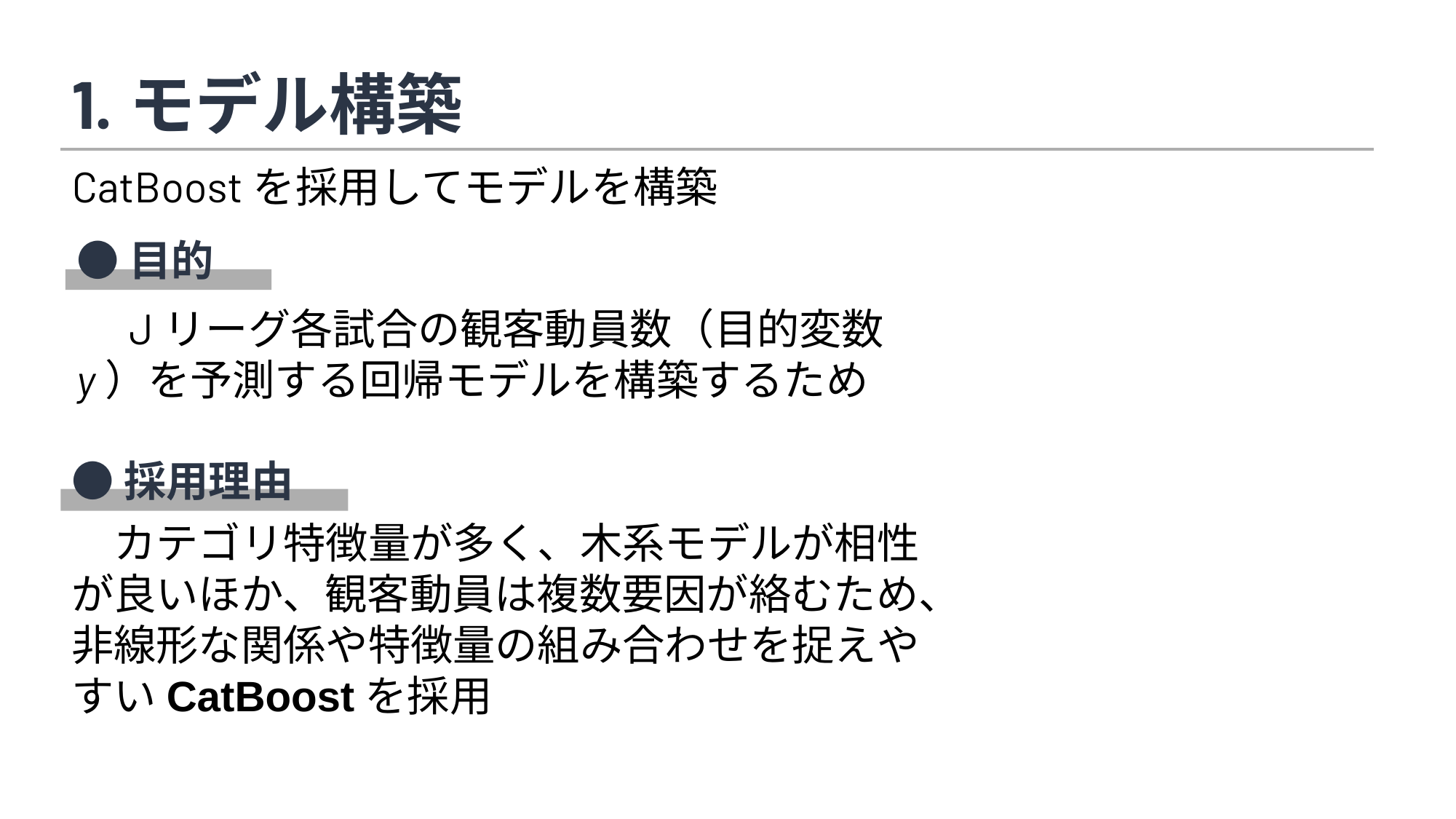

1.モデル構築
CatBoostを採用してモデルを構築
●目的

　Jリーグ各試合の観客動員数（目的変数 y）を予測する回帰モデルを構築するため
●採用理由

　カテゴリ特徴量が多く、木系モデルが相性が良いほか、観客動員は複数要因が絡むため、非線形な関係や特徴量の組み合わせを捉えやすいCatBoostを採用